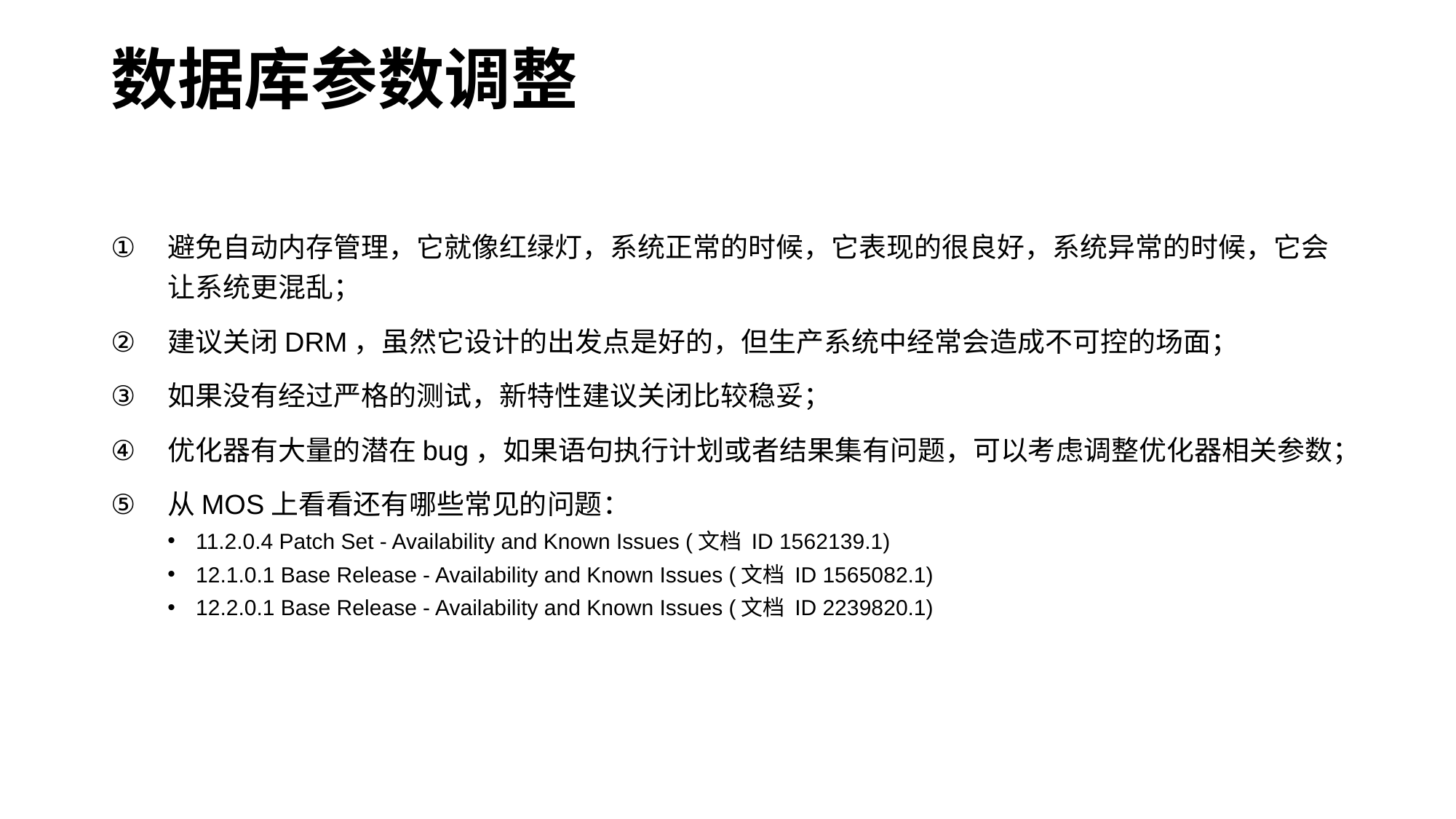

# 数据库参数调整
避免自动内存管理，它就像红绿灯，系统正常的时候，它表现的很良好，系统异常的时候，它会让系统更混乱；
建议关闭DRM，虽然它设计的出发点是好的，但生产系统中经常会造成不可控的场面；
如果没有经过严格的测试，新特性建议关闭比较稳妥；
优化器有大量的潜在bug，如果语句执行计划或者结果集有问题，可以考虑调整优化器相关参数；
从MOS上看看还有哪些常见的问题：
11.2.0.4 Patch Set - Availability and Known Issues (文档 ID 1562139.1)
12.1.0.1 Base Release - Availability and Known Issues (文档 ID 1565082.1)
12.2.0.1 Base Release - Availability and Known Issues (文档 ID 2239820.1)